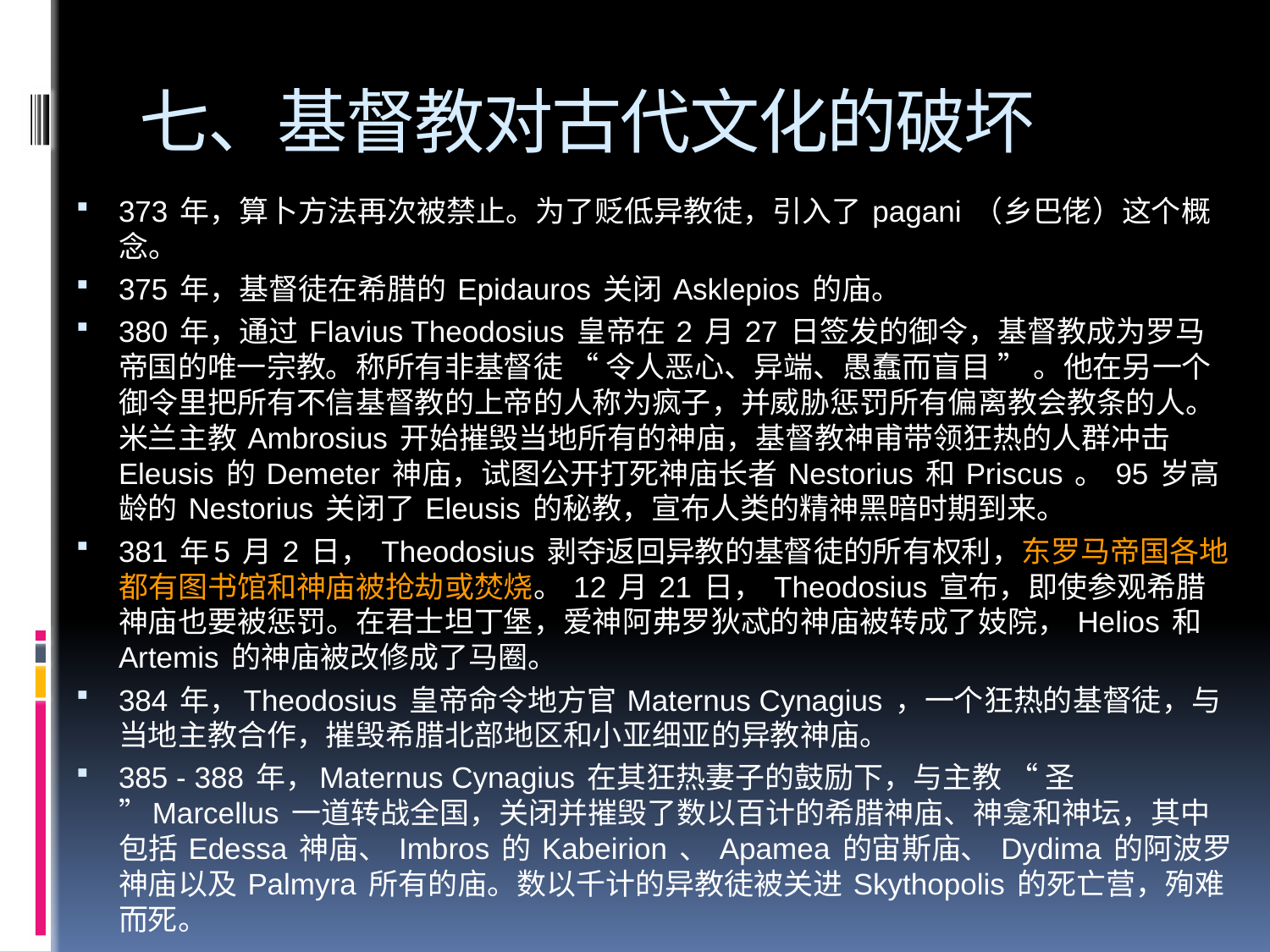

# 七、基督教对古代文化的破坏
373 年，算卜方法再次被禁止。为了贬低异教徒，引入了 pagani （乡巴佬）这个概念。
375 年，基督徒在希腊的 Epidauros 关闭 Asklepios 的庙。
380 年，通过 Flavius Theodosius 皇帝在 2 月 27 日签发的御令，基督教成为罗马帝国的唯一宗教。称所有非基督徒 “ 令人恶心、异端、愚蠢而盲目 ” 。他在另一个御令里把所有不信基督教的上帝的人称为疯子，并威胁惩罚所有偏离教会教条的人。米兰主教 Ambrosius 开始摧毁当地所有的神庙，基督教神甫带领狂热的人群冲击 Eleusis 的 Demeter 神庙，试图公开打死神庙长者 Nestorius 和 Priscus 。 95 岁高龄的 Nestorius 关闭了 Eleusis 的秘教，宣布人类的精神黑暗时期到来。
381 年5 月 2 日， Theodosius 剥夺返回异教的基督徒的所有权利，东罗马帝国各地都有图书馆和神庙被抢劫或焚烧。 12 月 21 日， Theodosius 宣布，即使参观希腊神庙也要被惩罚。在君士坦丁堡，爱神阿弗罗狄忒的神庙被转成了妓院， Helios 和 Artemis 的神庙被改修成了马圈。
384 年，Theodosius 皇帝命令地方官 Maternus Cynagius ，一个狂热的基督徒，与当地主教合作，摧毁希腊北部地区和小亚细亚的异教神庙。
385 - 388 年，Maternus Cynagius 在其狂热妻子的鼓励下，与主教 “ 圣 ”Marcellus 一道转战全国，关闭并摧毁了数以百计的希腊神庙、神龛和神坛，其中包括 Edessa 神庙、 Imbros 的 Kabeirion 、 Apamea 的宙斯庙、 Dydima 的阿波罗神庙以及 Palmyra 所有的庙。数以千计的异教徒被关进 Skythopolis 的死亡营，殉难而死。